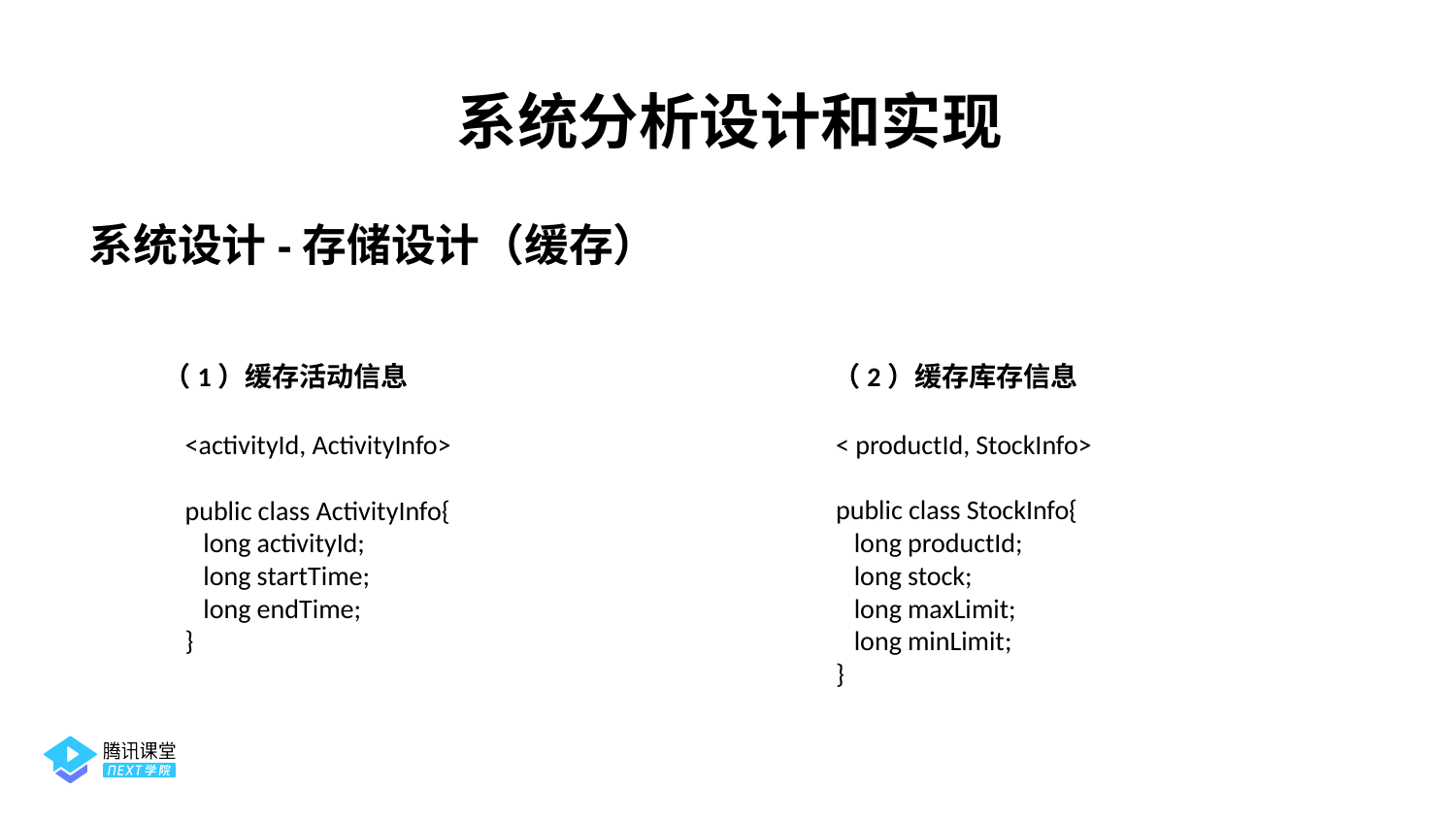

系统分析设计和实现
系统设计-存储设计（缓存）
（1）缓存活动信息
（2）缓存库存信息
< productId, StockInfo>

public class StockInfo{
   long productId;
   long stock;
   long maxLimit;
   long minLimit;
}
<activityId, ActivityInfo>

public class ActivityInfo{
   long activityId;
   long startTime;
   long endTime;
}